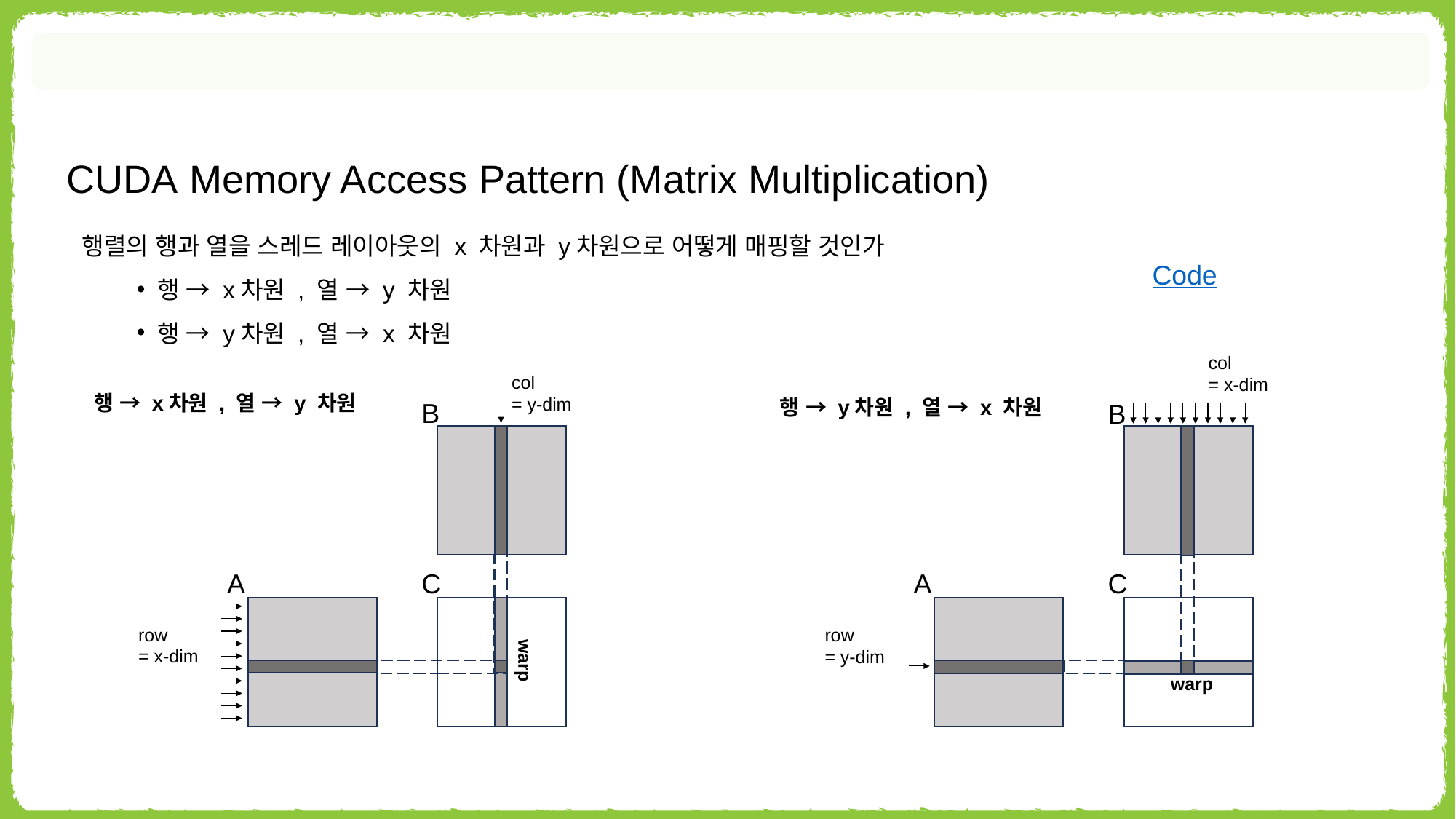

CUDA Memory Access Pattern (Matrix Multiplication)
행렬의 행과 열을 스레드 레이아웃의 x 차원과 y차원으로 어떻게 매핑할 것인가
행 → x차원 , 열 → y 차원
행 → y차원 , 열 → x 차원

Code
col
= x-dim
B

A
C

row
= y-dim

warp
col
= y-dim
B

A
C

row
= x-dim
warp

행 → x차원 , 열 → y 차원
행 → y차원 , 열 → x 차원